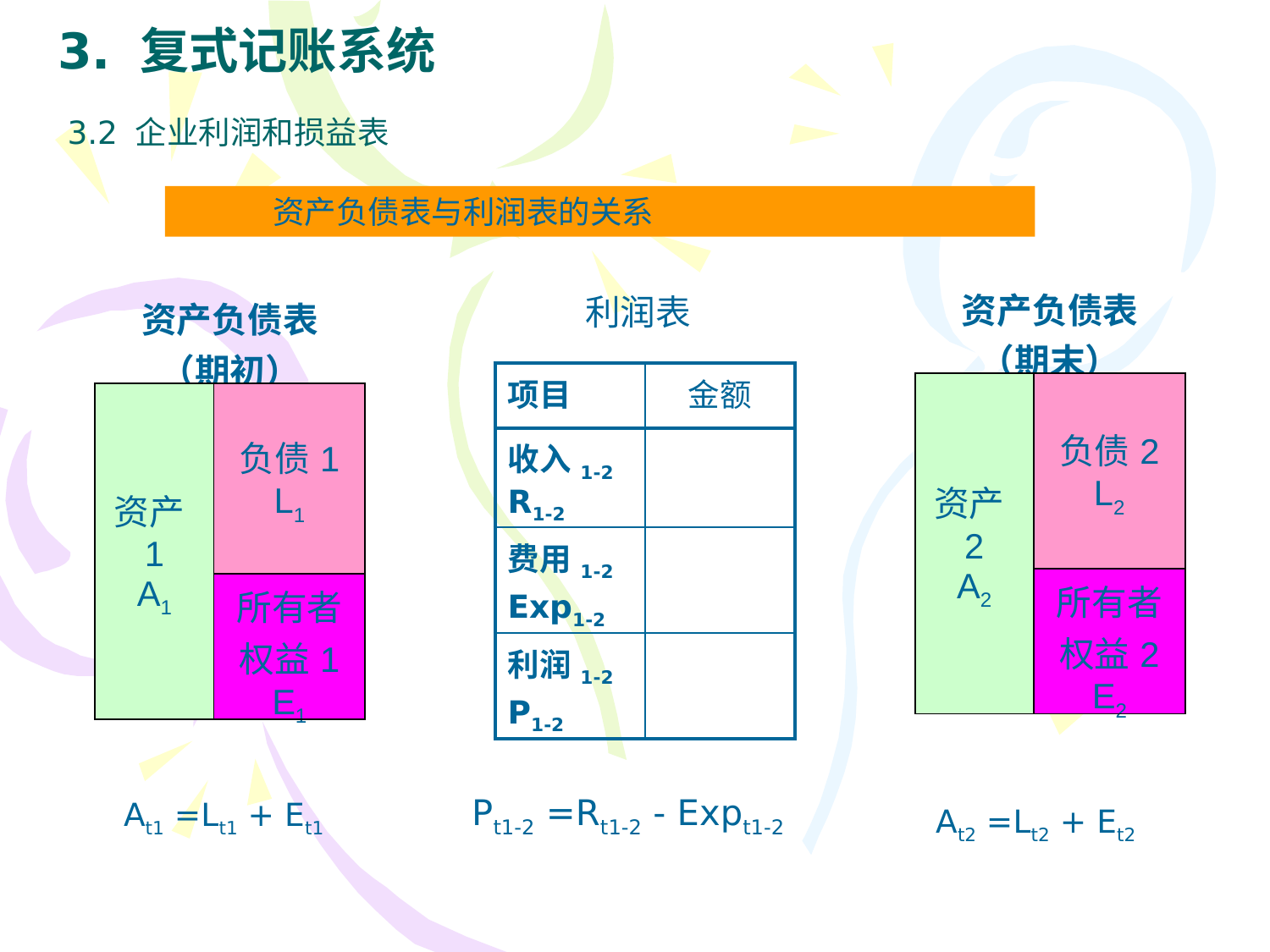

# 3. 复式记账系统
3.2 企业利润和损益表
资产负债表与利润表的关系
| 资产负债表（期末） |  |
| --- | --- |
| 资产2 A2 | 负债2 L2 |
|  | 所有者权益2 E2 |
利润表
| 资产负债表（期初） |  |
| --- | --- |
| 资产1 A1 | 负债1 L1 |
|  | 所有者权益1 E1 |
| 项目 | 金额 |
| --- | --- |
| 收入1-2 R1-2 |  |
| 费用1-2 Exp1-2 |  |
| 利润1-2 P1-2 |  |
Pt1-2 =Rt1-2 - Expt1-2
At1 =Lt1 + Et1
At2 =Lt2 + Et2
21